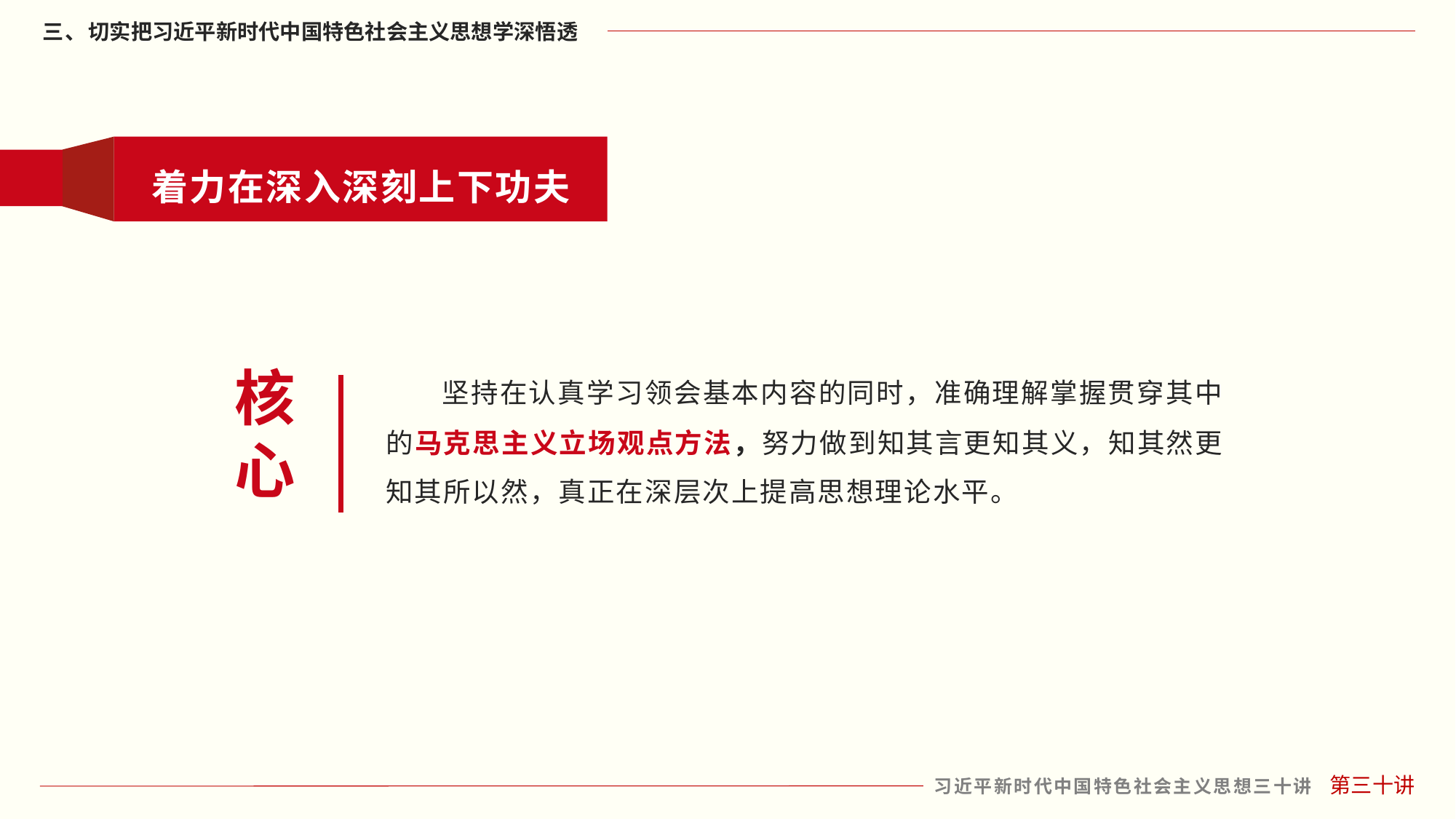

着力在深入深刻上下功夫
       坚持在认真学习领会基本内容的同时，准确理解掌握贯穿其中的马克思主义立场观点方法，努力做到知其言更知其义，知其然更知其所以然，真正在深层次上提高思想理论水平。

核
心